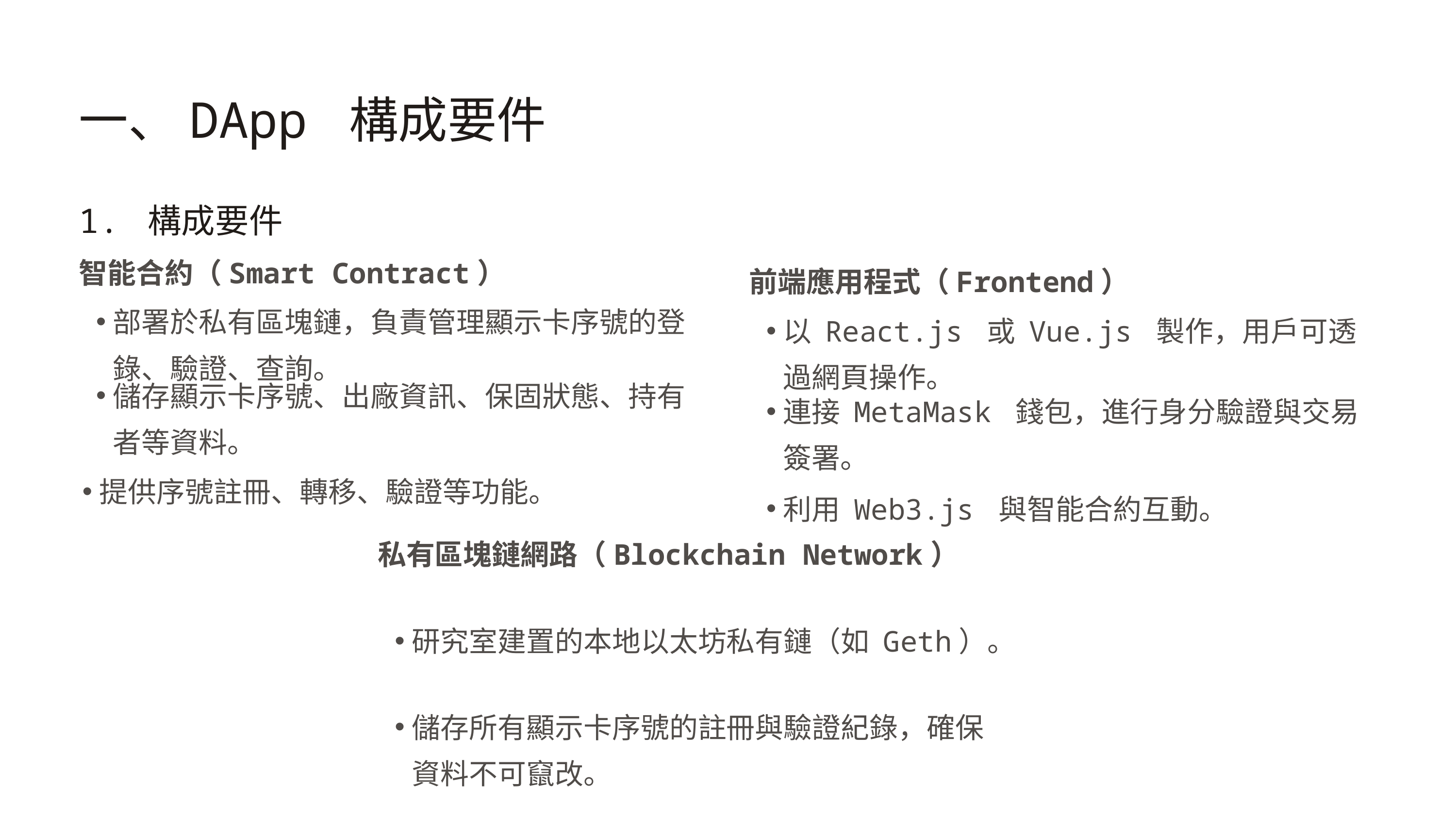

一、DApp 構成要件
1. 構成要件
智能合約（Smart Contract）
前端應用程式（Frontend）
部署於私有區塊鏈，負責管理顯示卡序號的登錄、驗證、查詢。
以 React.js 或 Vue.js 製作，用戶可透過網頁操作。
儲存顯示卡序號、出廠資訊、保固狀態、持有者等資料。
連接 MetaMask 錢包，進行身分驗證與交易簽署。
提供序號註冊、轉移、驗證等功能。
利用 Web3.js 與智能合約互動。
私有區塊鏈網路（Blockchain Network）
研究室建置的本地以太坊私有鏈（如 Geth）。
儲存所有顯示卡序號的註冊與驗證紀錄，確保資料不可竄改。